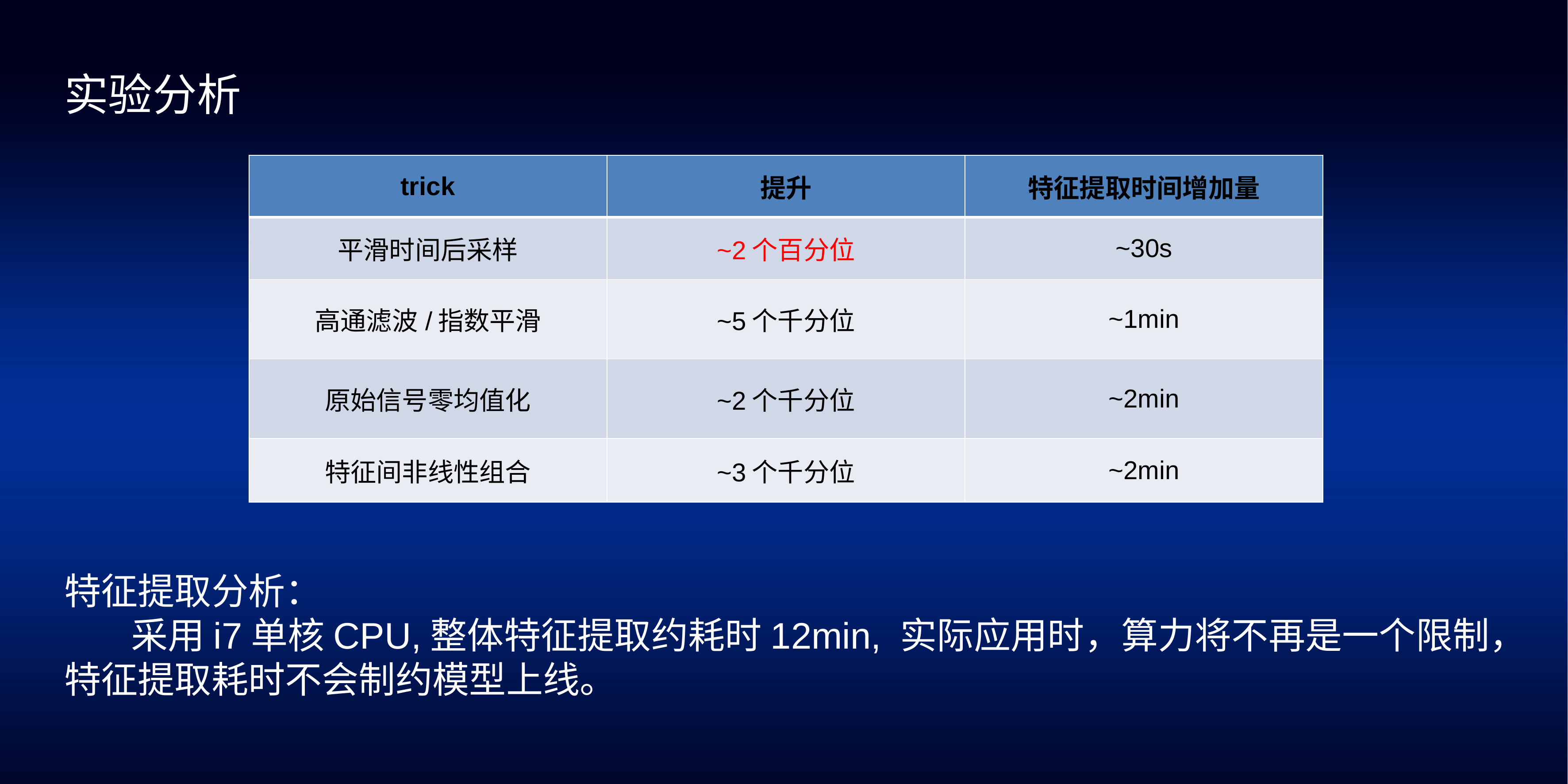

实验分析

| trick | 提升 | 特征提取时间增加量 |
| --- | --- | --- |
| 平滑时间后采样 | ~2个百分位 | ~30s |
| 高通滤波/指数平滑 | ~5个千分位 | ~1min |
| 原始信号零均值化 | ~2个千分位 | ~2min |
| 特征间非线性组合 | ~3个千分位 | ~2min |
特征提取分析：
       采用i7单核CPU,整体特征提取约耗时12min, 实际应用时，算力将不再是一个限制，特征提取耗时不会制约模型上线。